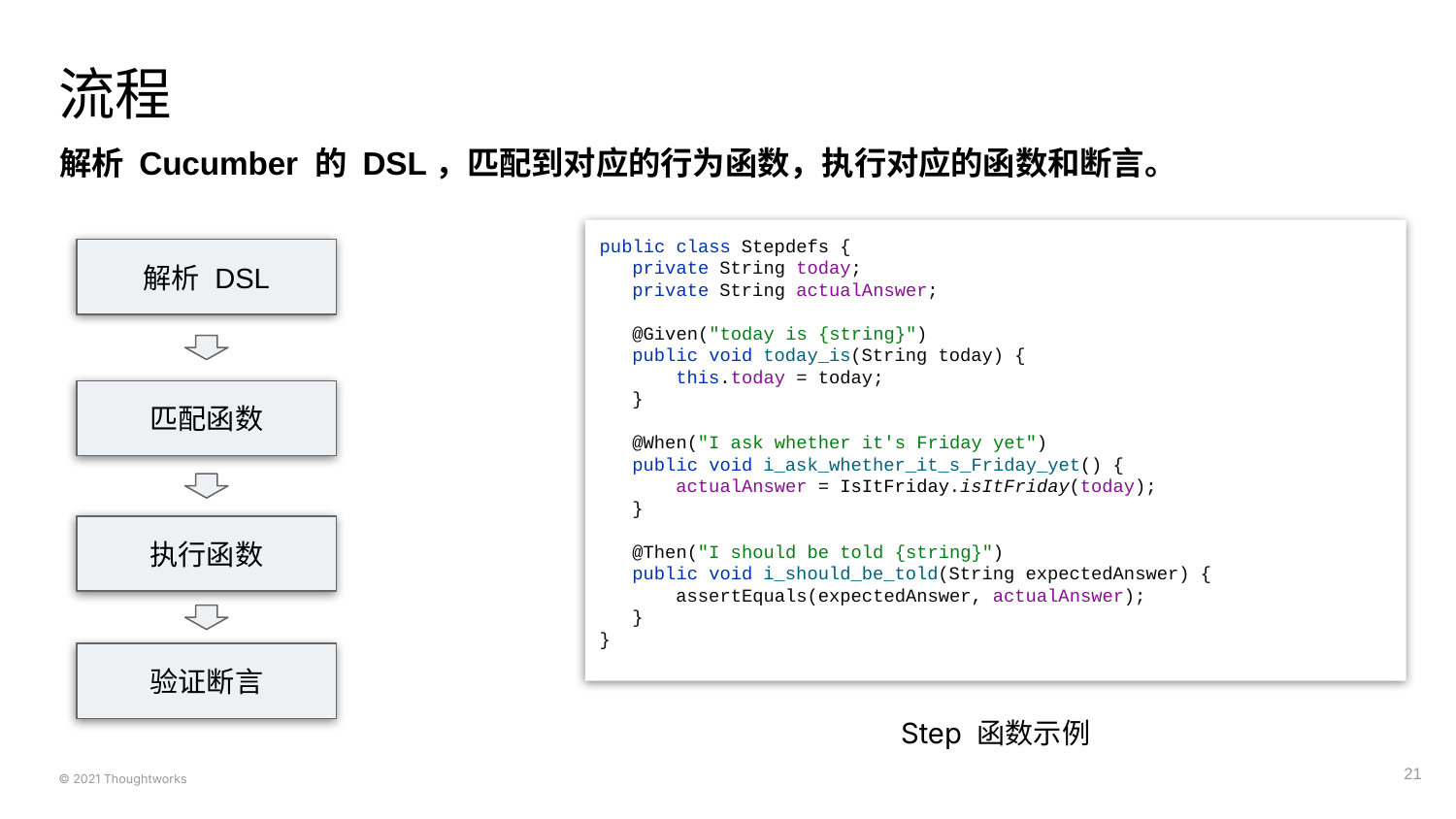

# 流程
解析 Cucumber 的 DSL，匹配到对应的行为函数，执行对应的函数和断言。
public class Stepdefs {
   private String today;
   private String actualAnswer;

   @Given("today is {string}")
   public void today_is(String today) {
       this.today = today;
   }

   @When("I ask whether it's Friday yet")
   public void i_ask_whether_it_s_Friday_yet() {
       actualAnswer = IsItFriday.isItFriday(today);
   }

   @Then("I should be told {string}")
   public void i_should_be_told(String expectedAnswer) {
       assertEquals(expectedAnswer, actualAnswer);
   }
}

解析 DSL

匹配函数

执行函数

验证断言
Step 函数示例
21